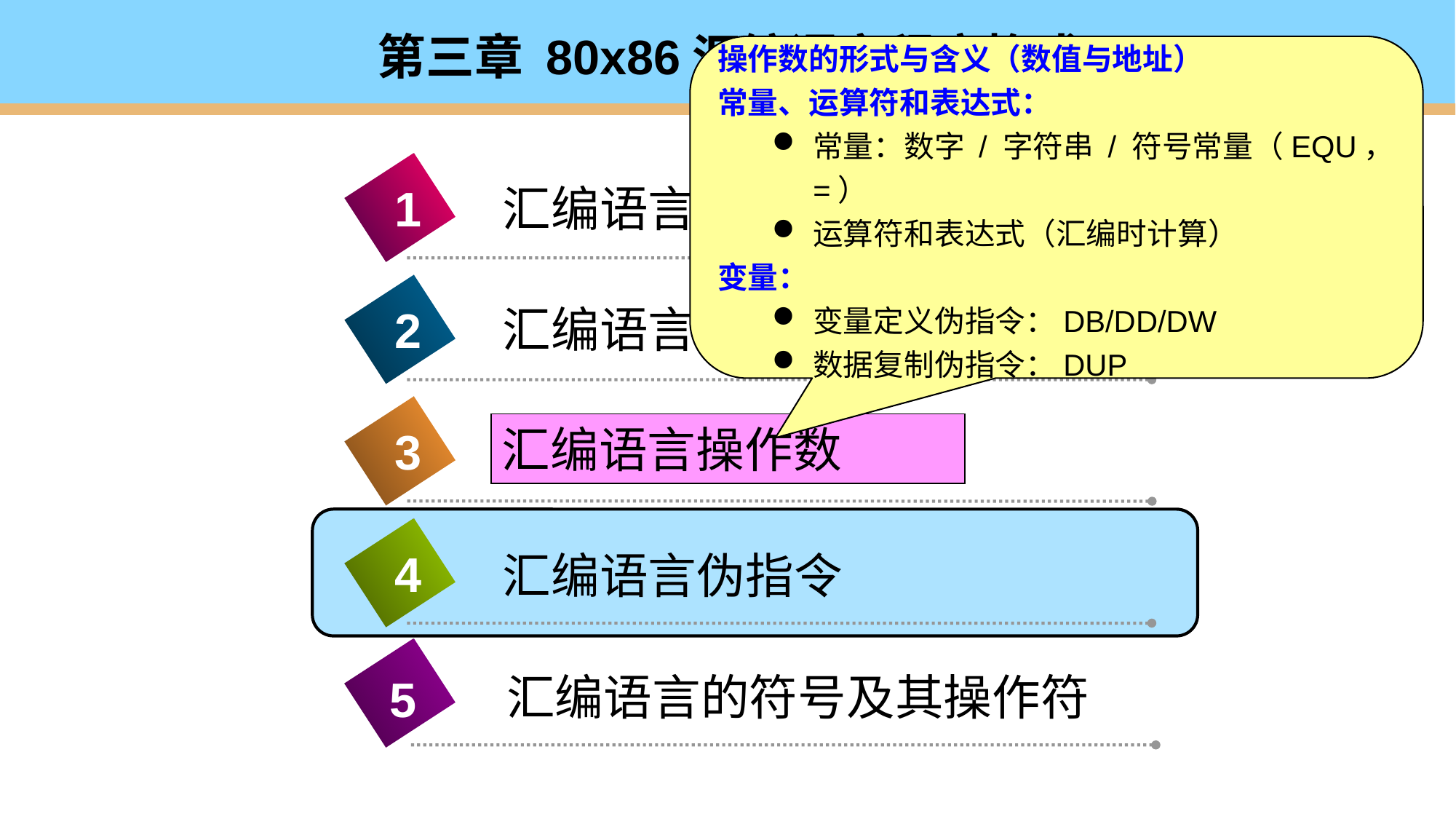

# 第三章 80x86汇编语言程序格式
操作数的形式与含义（数值与地址）
常量、运算符和表达式：
常量：数字 / 字符串 / 符号常量（EQU，=）
运算符和表达式（汇编时计算）
变量：
变量定义伪指令：DB/DD/DW
数据复制伪指令：DUP

1
汇编语言概述

汇编语言程序格式
2

3

汇编语言操作数

4
汇编语言伪指令

4

汇编语言的符号及其操作符
5

130